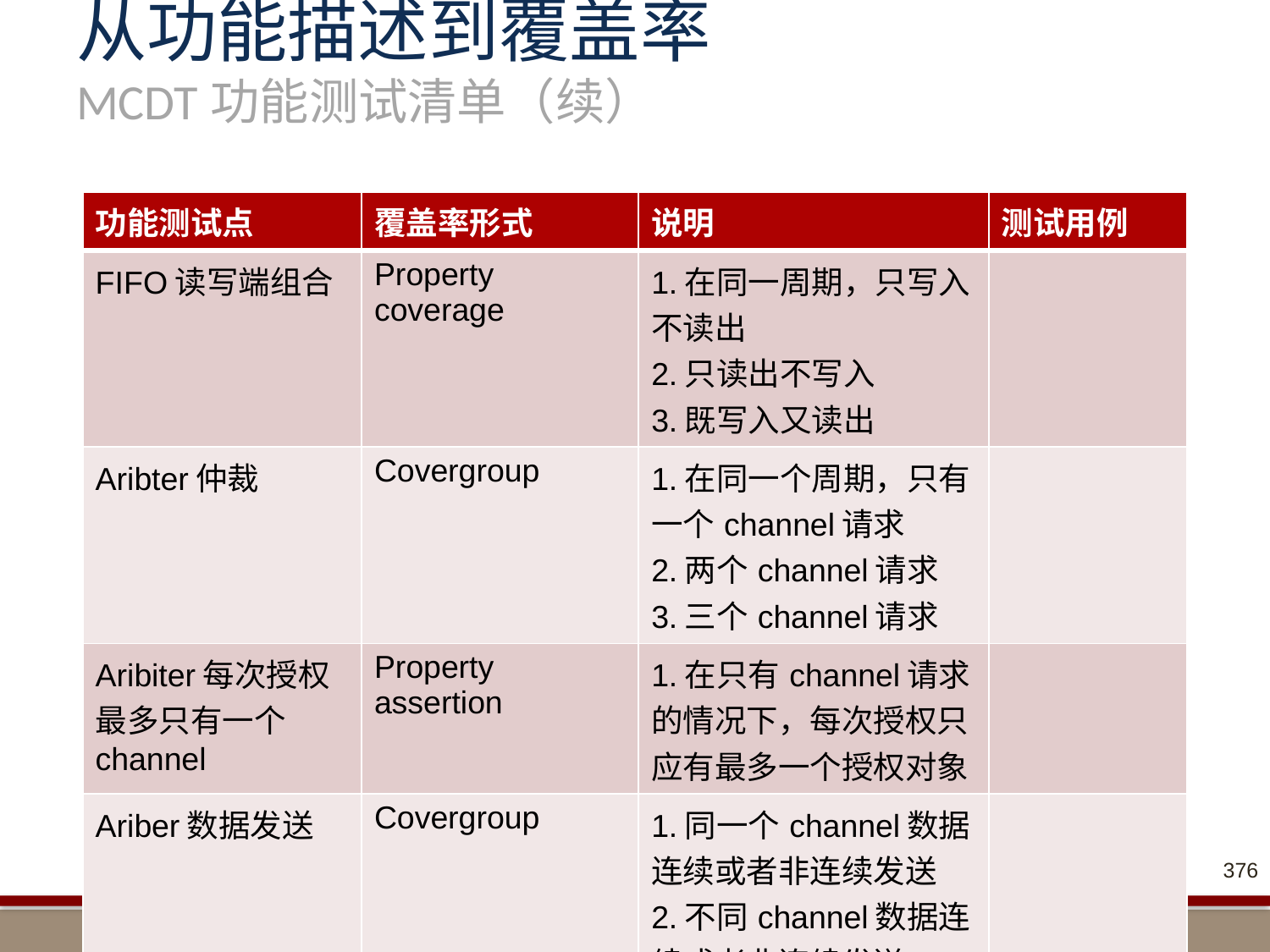

# 从功能描述到覆盖率 MCDT功能测试清单（续）

| 功能测试点 | 覆盖率形式 | 说明 | 测试用例 |
| --- | --- | --- | --- |
| FIFO读写端组合 | Property coverage | 1.在同一周期，只写入不读出 2.只读出不写入 3.既写入又读出 |  |
| Aribter仲裁 | Covergroup | 1.在同一个周期，只有一个channel请求 2.两个channel请求 3.三个channel请求 |  |
| Aribiter每次授权最多只有一个channel | Property assertion | 1.在只有channel请求的情况下，每次授权只应有最多一个授权对象 |  |
| Ariber数据发送 | Covergroup | 1.同一个channel数据连续或者非连续发送 2.不同channel数据连续或者非连续发送 |  |
376